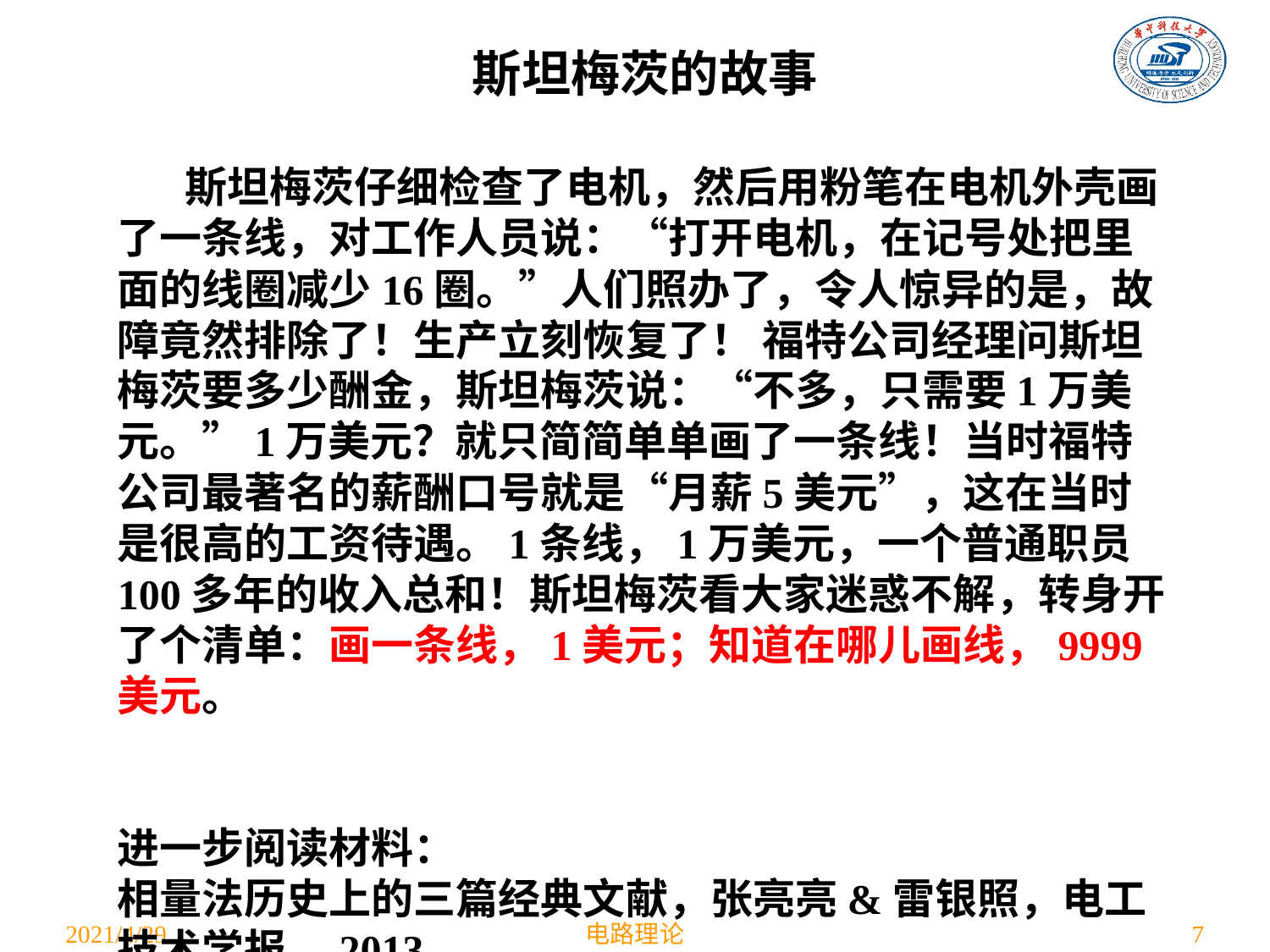

斯坦梅茨的故事

      斯坦梅茨仔细检查了电机，然后用粉笔在电机外壳画了一条线，对工作人员说：“打开电机，在记号处把里面的线圈减少16圈。”人们照办了，令人惊异的是，故障竟然排除了！生产立刻恢复了！ 福特公司经理问斯坦梅茨要多少酬金，斯坦梅茨说：“不多，只需要1万美元。”1万美元？就只简简单单画了一条线！当时福特公司最著名的薪酬口号就是“月薪5美元”，这在当时是很高的工资待遇。1条线，1万美元，一个普通职员100多年的收入总和！斯坦梅茨看大家迷惑不解，转身开了个清单：画一条线，1美元；知道在哪儿画线，9999美元。

进一步阅读材料：
相量法历史上的三篇经典文献，张亮亮&雷银照，电工技术学报，2013
2021/4/29
电路理论
7